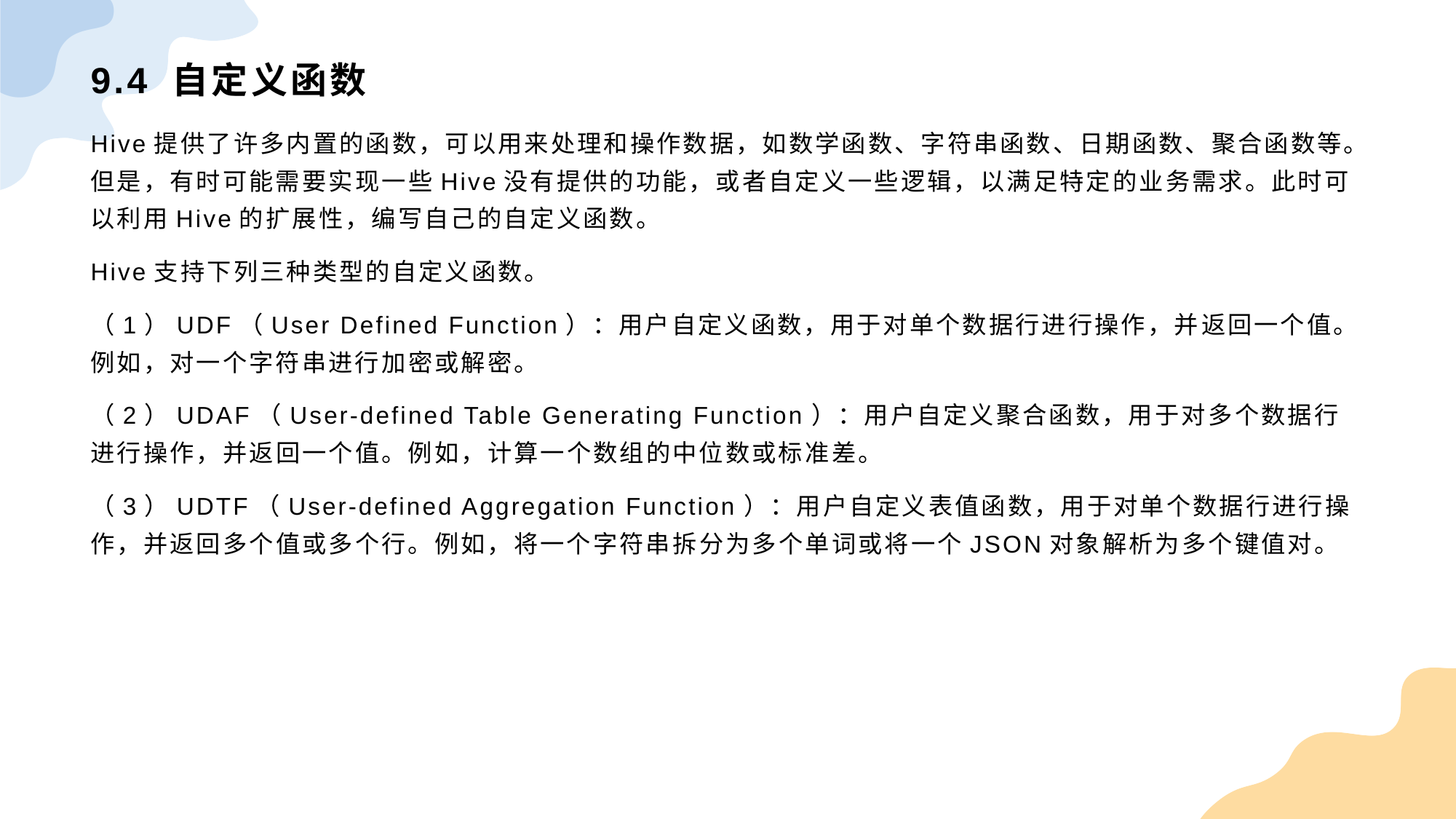

# 9.4 自定义函数
Hive提供了许多内置的函数，可以用来处理和操作数据，如数学函数、字符串函数、日期函数、聚合函数等。但是，有时可能需要实现一些Hive没有提供的功能，或者自定义一些逻辑，以满足特定的业务需求。此时可以利用Hive的扩展性，编写自己的自定义函数。
Hive支持下列三种类型的自定义函数。
（1）UDF（User Defined Function）：用户自定义函数，用于对单个数据行进行操作，并返回一个值。例如，对一个字符串进行加密或解密。
（2）UDAF（User-defined Table Generating Function）：用户自定义聚合函数，用于对多个数据行进行操作，并返回一个值。例如，计算一个数组的中位数或标准差。
（3）UDTF（User-defined Aggregation Function）：用户自定义表值函数，用于对单个数据行进行操作，并返回多个值或多个行。例如，将一个字符串拆分为多个单词或将一个JSON对象解析为多个键值对。